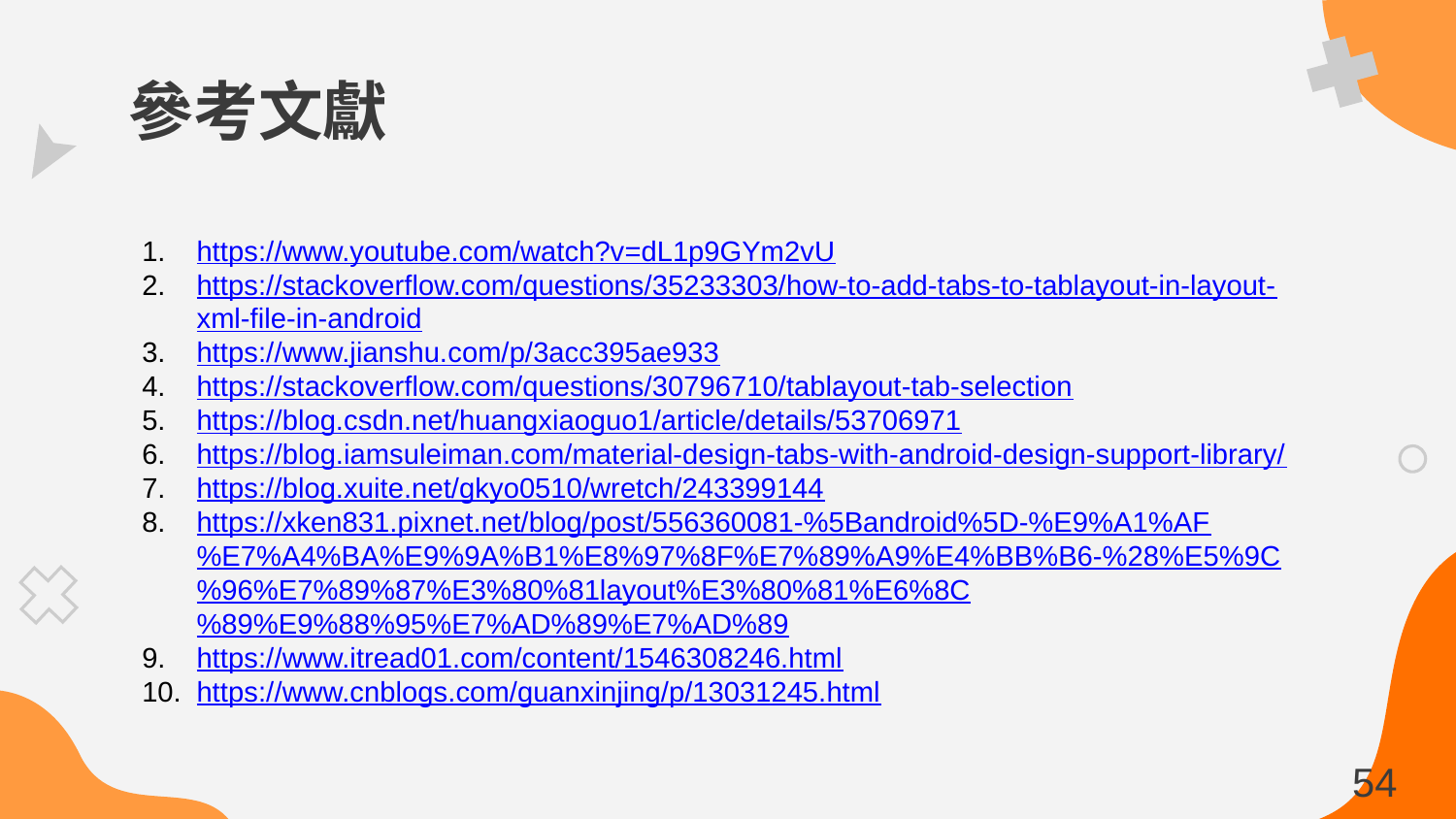

# 參考文獻

https://www.youtube.com/watch?v=dL1p9GYm2vU
https://stackoverflow.com/questions/35233303/how-to-add-tabs-to-tablayout-in-layout-xml-file-in-android
https://www.jianshu.com/p/3acc395ae933
https://stackoverflow.com/questions/30796710/tablayout-tab-selection
https://blog.csdn.net/huangxiaoguo1/article/details/53706971
https://blog.iamsuleiman.com/material-design-tabs-with-android-design-support-library/
https://blog.xuite.net/gkyo0510/wretch/243399144
https://xken831.pixnet.net/blog/post/556360081-%5Bandroid%5D-%E9%A1%AF%E7%A4%BA%E9%9A%B1%E8%97%8F%E7%89%A9%E4%BB%B6-%28%E5%9C%96%E7%89%87%E3%80%81layout%E3%80%81%E6%8C%89%E9%88%95%E7%AD%89%E7%AD%89
https://www.itread01.com/content/1546308246.html
https://www.cnblogs.com/guanxinjing/p/13031245.html

54